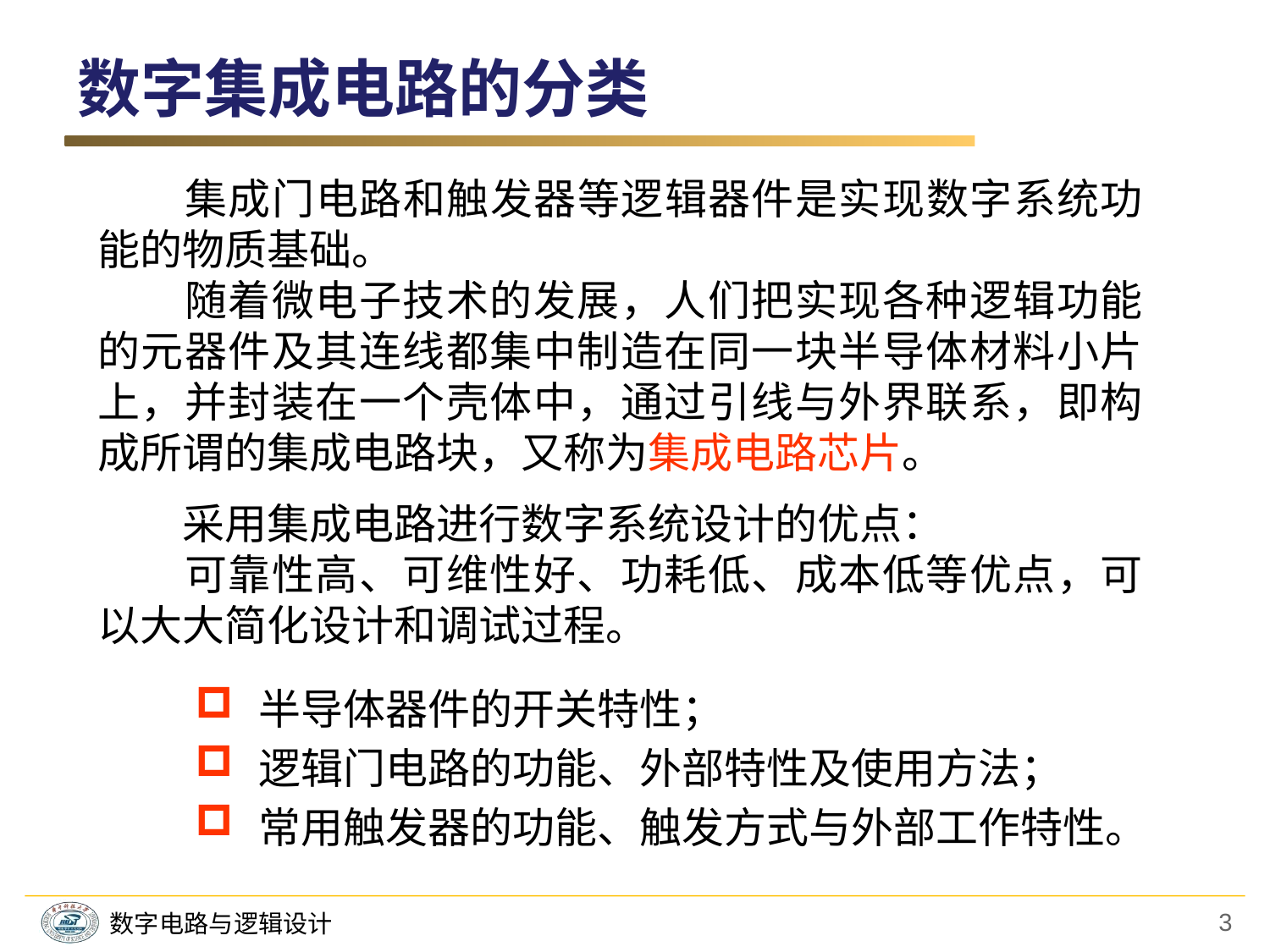

# 数字集成电路的分类
　　集成门电路和触发器等逻辑器件是实现数字系统功能的物质基础。
　　随着微电子技术的发展，人们把实现各种逻辑功能的元器件及其连线都集中制造在同一块半导体材料小片上，并封装在一个壳体中，通过引线与外界联系，即构成所谓的集成电路块，又称为集成电路芯片。
　　采用集成电路进行数字系统设计的优点：
　　可靠性高、可维性好、功耗低、成本低等优点，可以大大简化设计和调试过程。
半导体器件的开关特性；
逻辑门电路的功能、外部特性及使用方法；
常用触发器的功能、触发方式与外部工作特性。
3
数字电路与逻辑设计